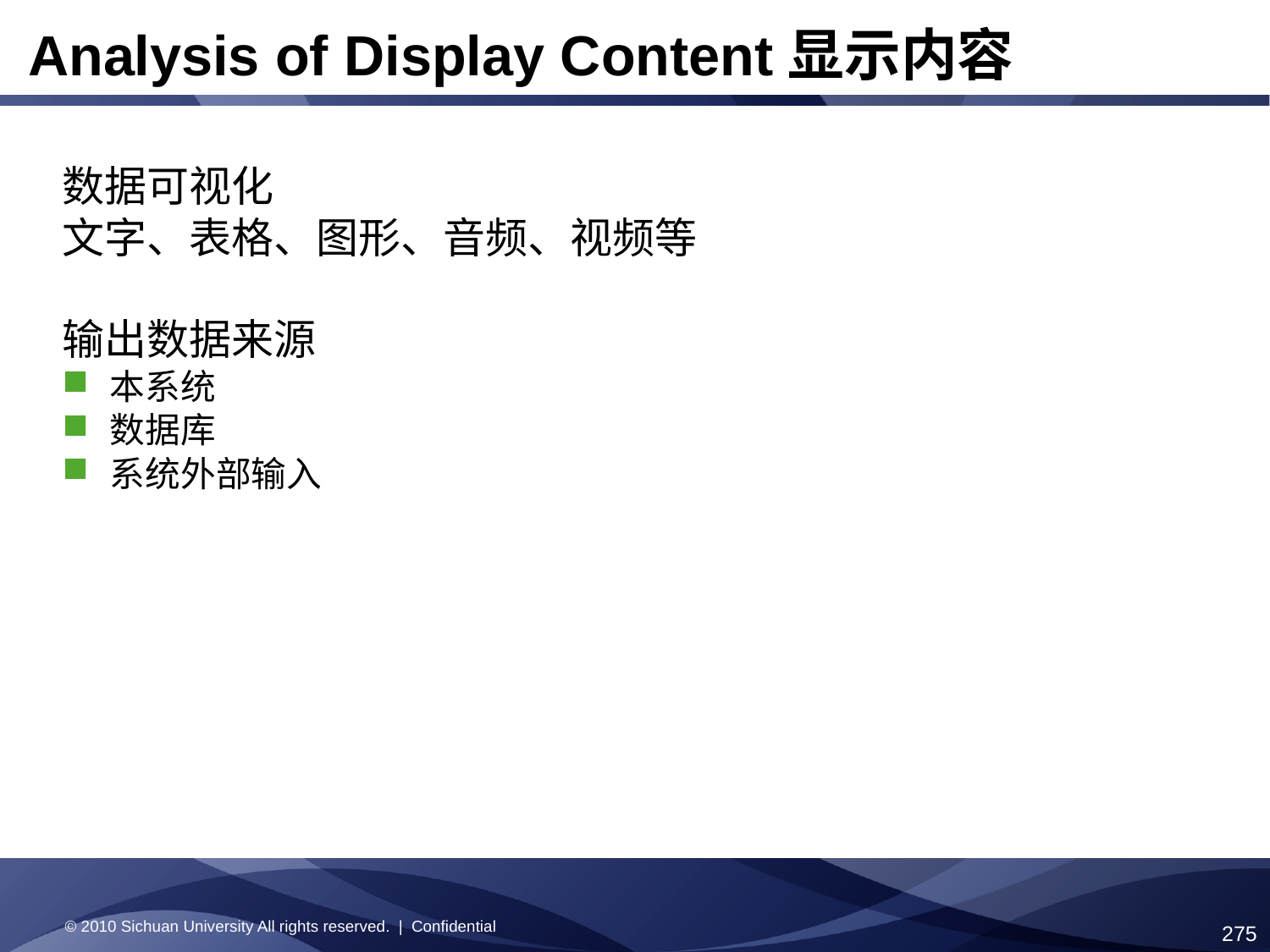

Analysis of Display Content显示内容

数据可视化
文字、表格、图形、音频、视频等

输出数据来源
本系统
数据库
系统外部输入
© 2010 Sichuan University All rights reserved.  |  Confidential
275